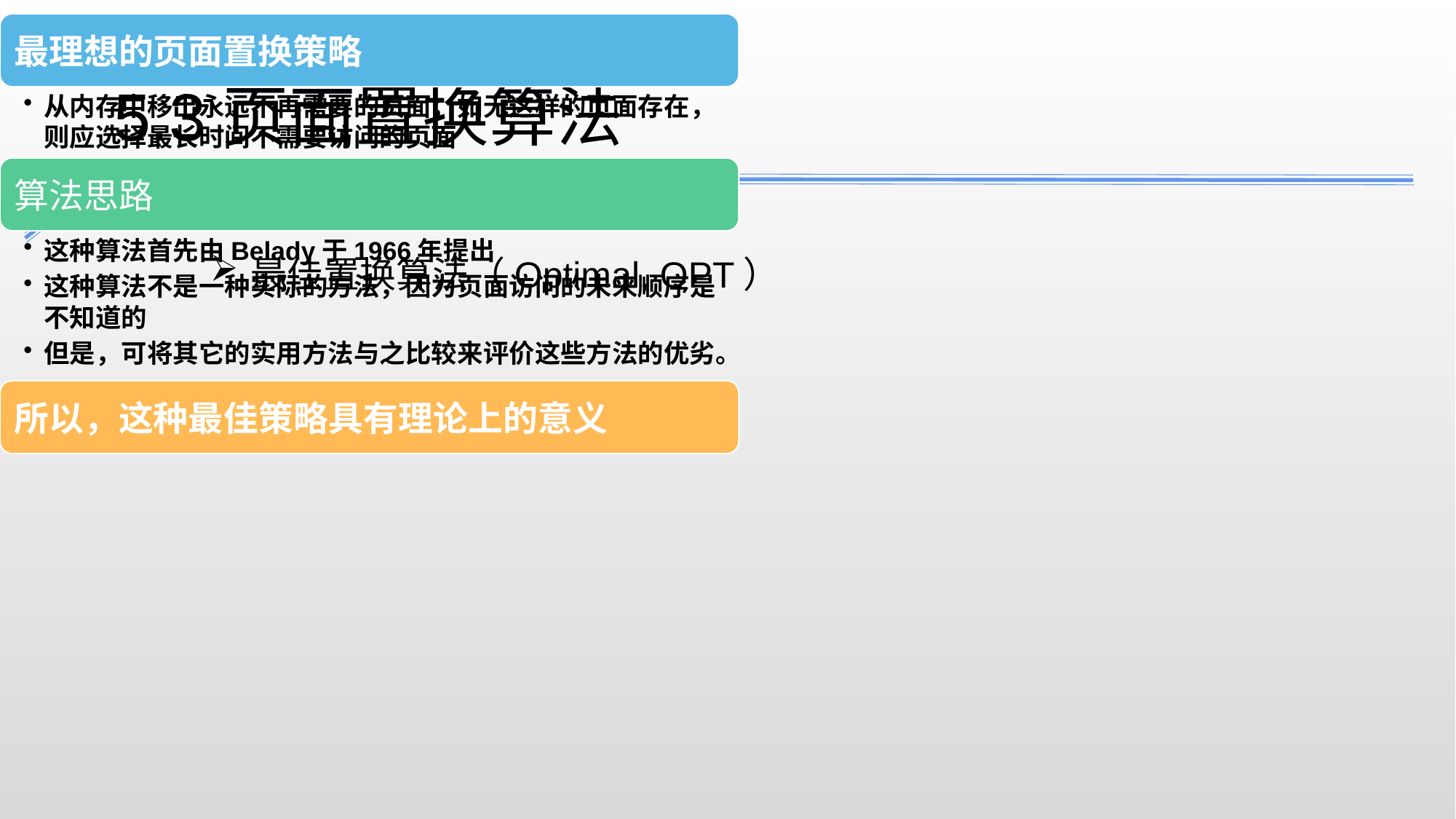

5.3页面置换算法
最佳置换算法（Optimal, OPT）
最理想的页面置换策略
从内存中移出永远不再需要的页面；如无这样的页面存在，则应选择最长时间不需要访问的页面
算法思路
这种算法首先由Belady于1966年提出
这种算法不是一种实际的方法，因为页面访问的未来顺序是不知道的
但是，可将其它的实用方法与之比较来评价这些方法的优劣。
所以，这种最佳策略具有理论上的意义